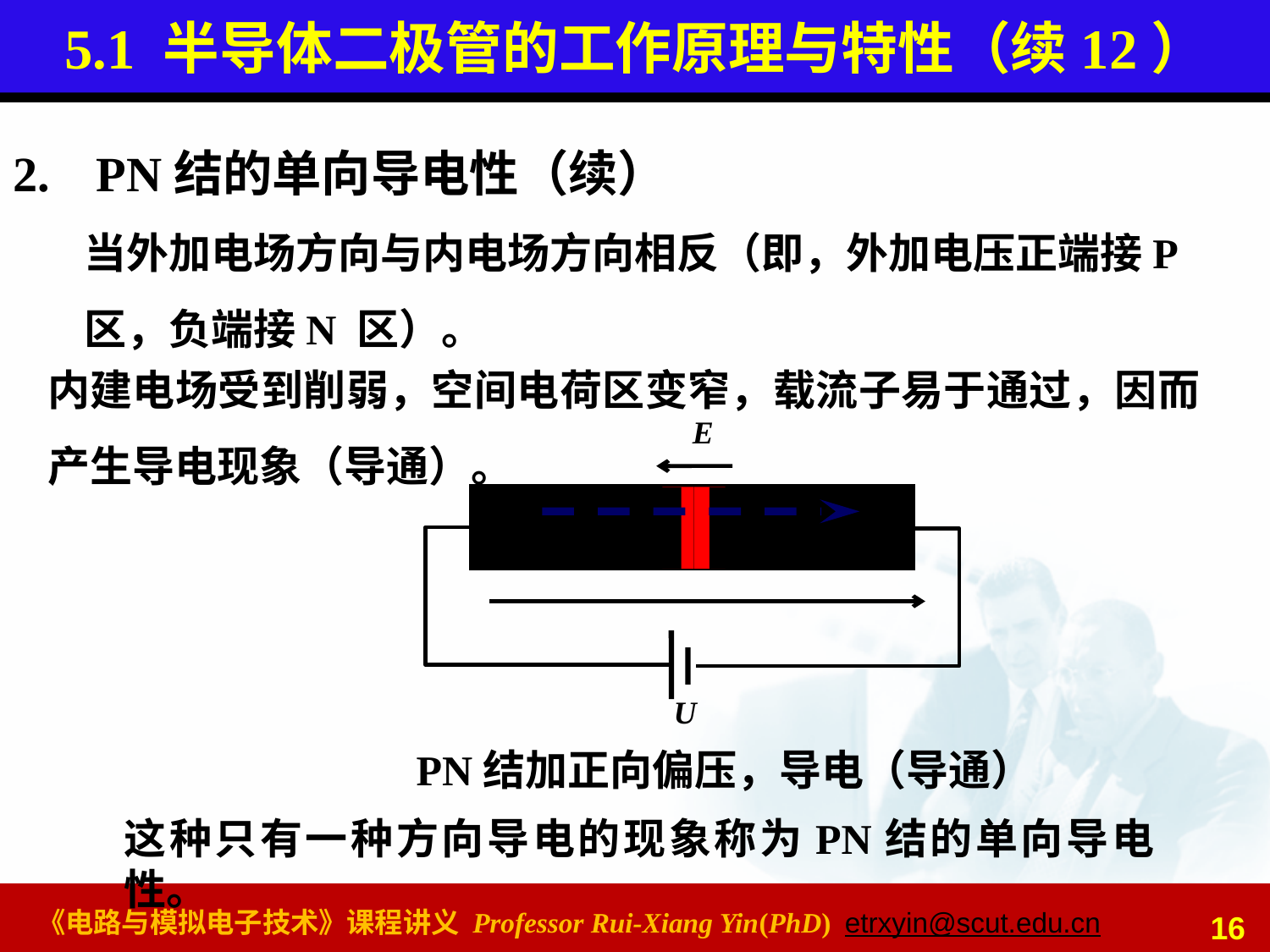

# 5.1 半导体二极管的工作原理与特性（续12）
 PN结的单向导电性（续）
当外加电场方向与内电场方向相反（即，外加电压正端接P区，负端接N 区）。
内建电场受到削弱，空间电荷区变窄，载流子易于通过，因而产生导电现象（导通）。
E

P
N

U

PN结加正向偏压，导电（导通）
这种只有一种方向导电的现象称为PN结的单向导电性。
16